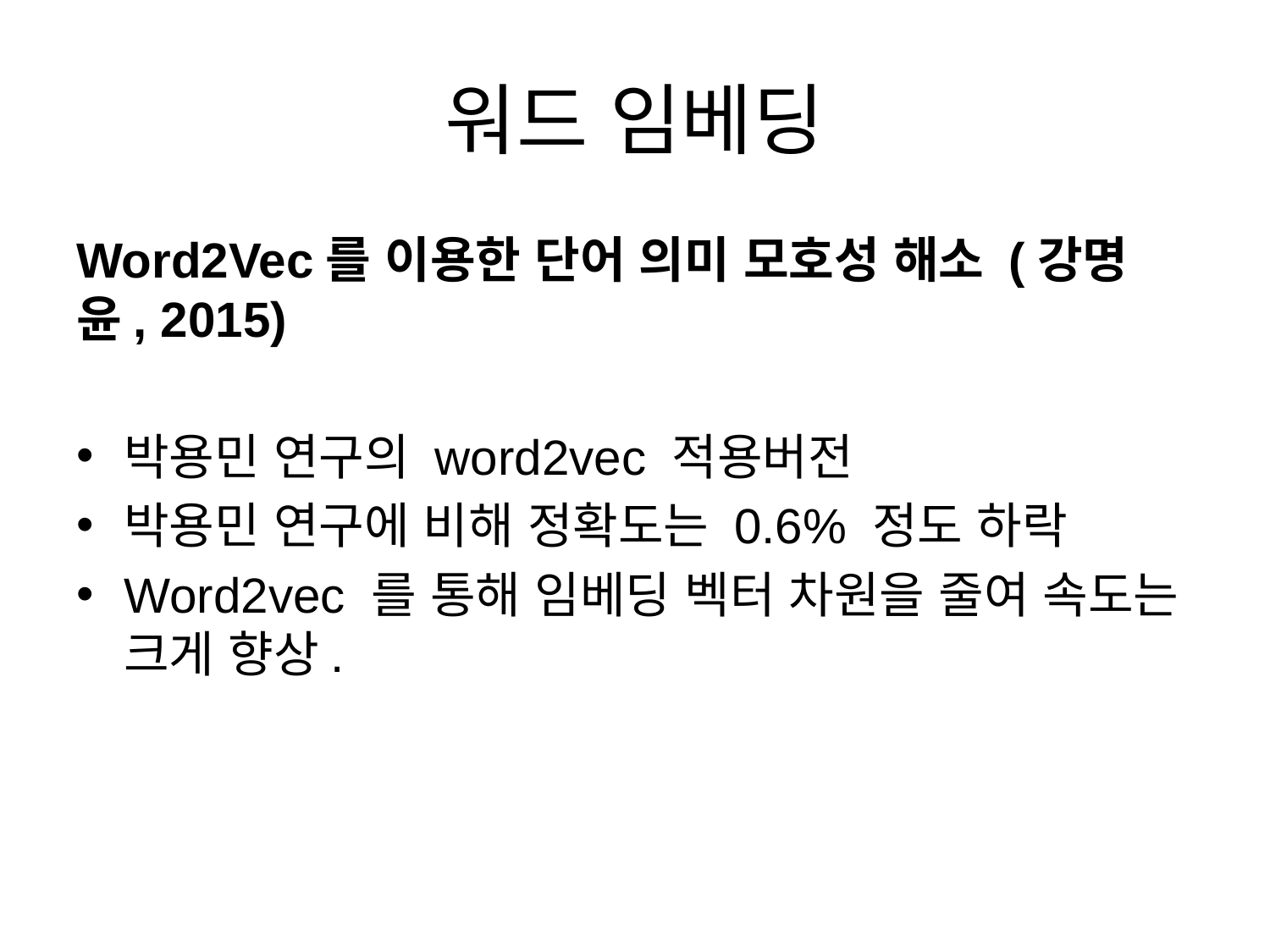

# 워드 임베딩
Word2Vec를 이용한 단어 의미 모호성 해소 (강명윤, 2015)

박용민 연구의 word2vec 적용버전
박용민 연구에 비해 정확도는 0.6% 정도 하락
Word2vec 를 통해 임베딩 벡터 차원을 줄여 속도는 크게 향상.